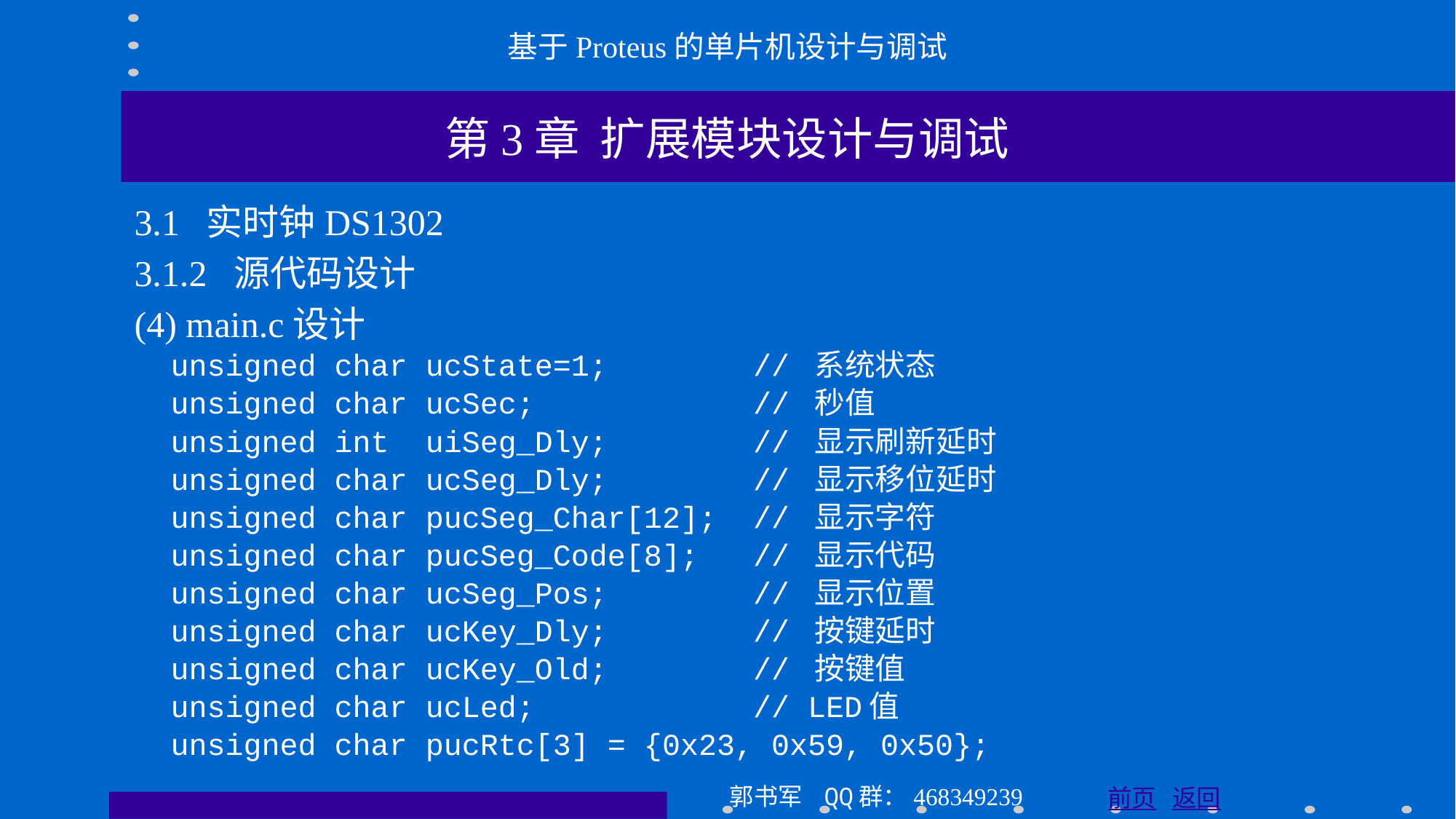

基于Proteus的单片机设计与调试
第3章  扩展模块设计与调试
3.1  实时钟DS1302
3.1.2  源代码设计
(4) main.c设计
  unsigned char ucState=1;        // 系统状态
  unsigned char ucSec;            // 秒值
  unsigned int  uiSeg_Dly;        // 显示刷新延时
  unsigned char ucSeg_Dly;        // 显示移位延时
  unsigned char pucSeg_Char[12];  // 显示字符
  unsigned char pucSeg_Code[8];   // 显示代码
  unsigned char ucSeg_Pos;        // 显示位置
  unsigned char ucKey_Dly;        // 按键延时
  unsigned char ucKey_Old;        // 按键值
  unsigned char ucLed;            // LED值
  unsigned char pucRtc[3] = {0x23, 0x59, 0x50};

郭书军   QQ群：468349239
前页   返回